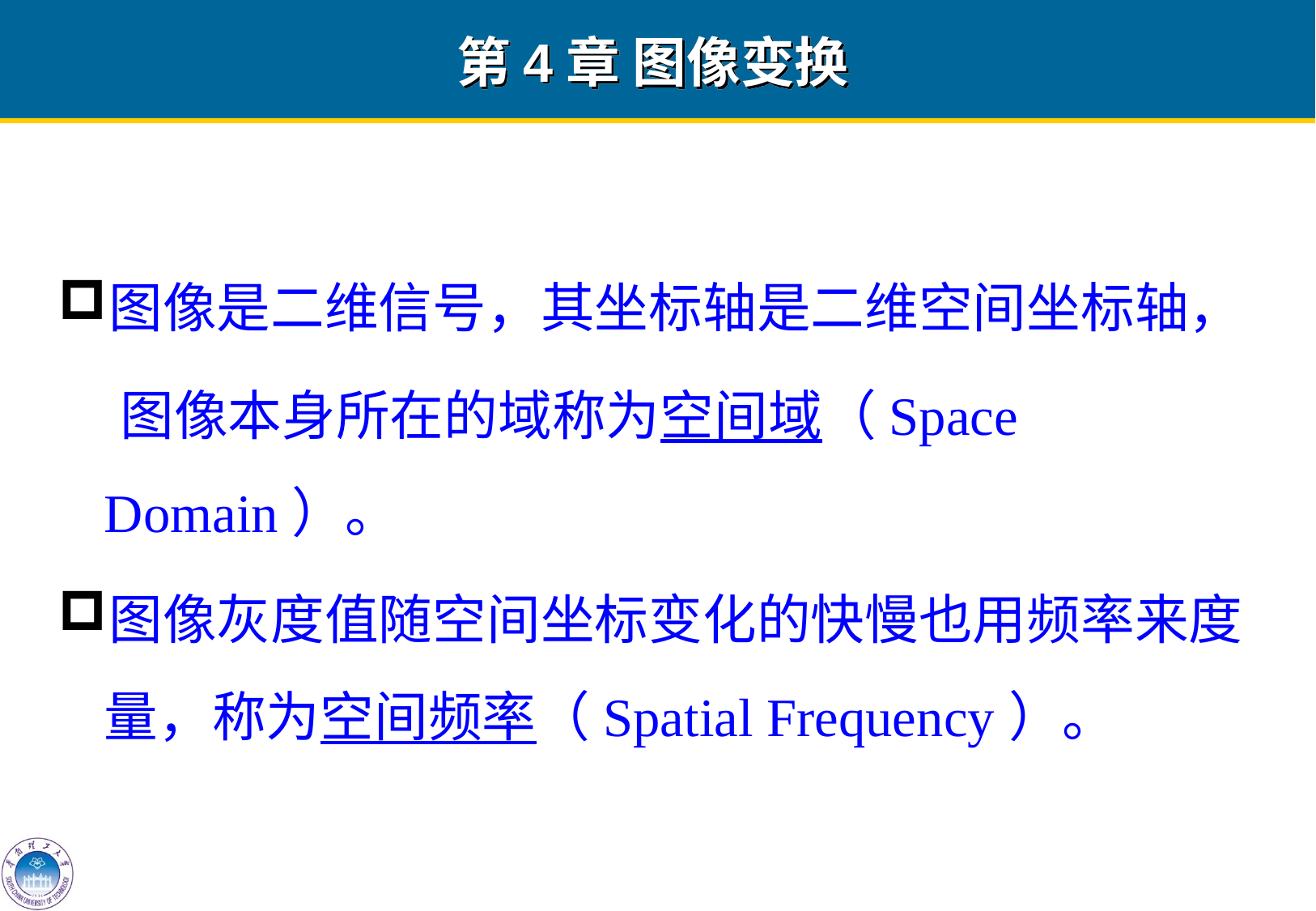

第4章 图像变换
图像是二维信号，其坐标轴是二维空间坐标轴，
    图像本身所在的域称为空间域（Space Domain）。
图像灰度值随空间坐标变化的快慢也用频率来度量，称为空间频率（Spatial Frequency）。